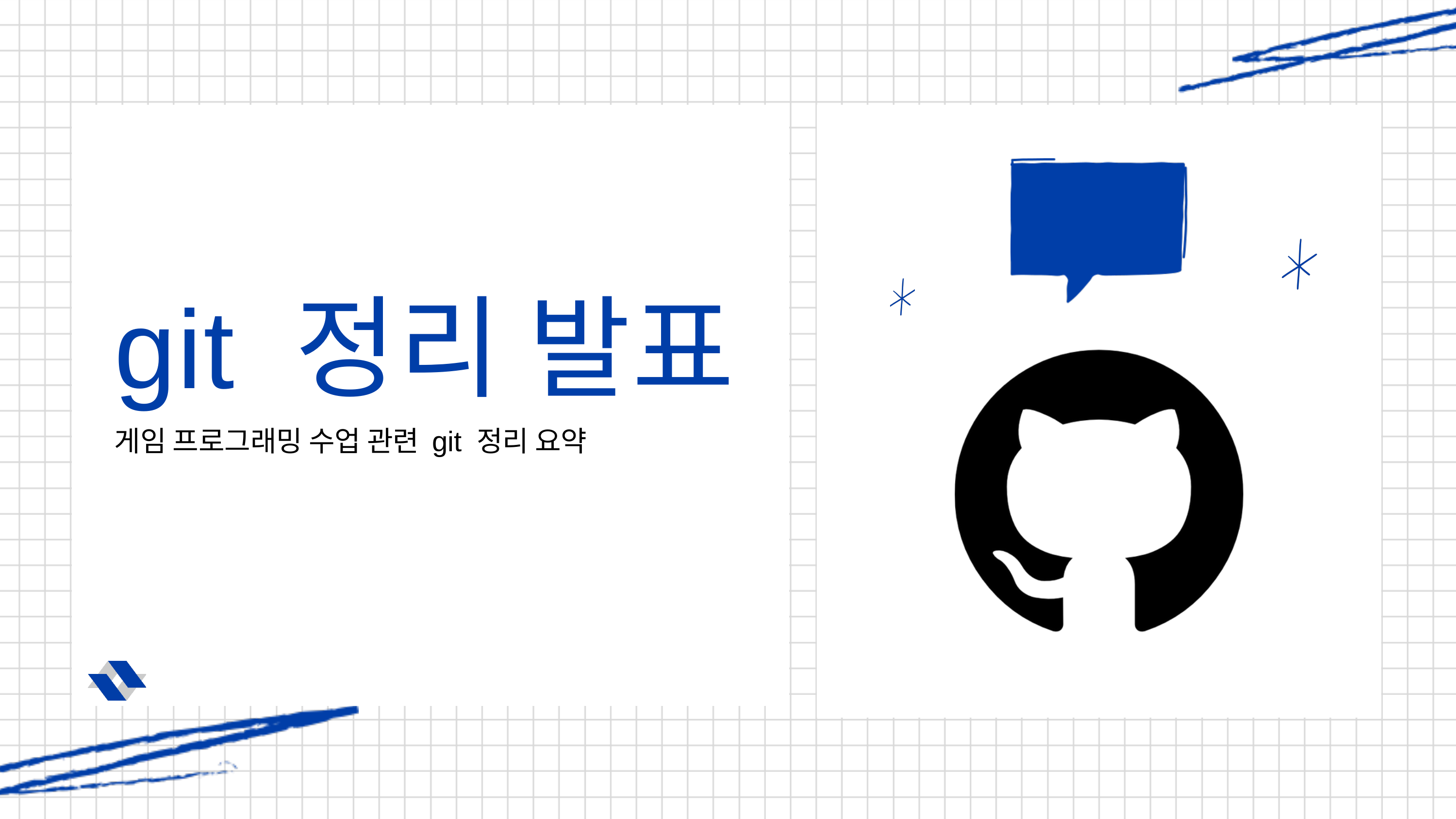

git 정리 발표
게임 프로그래밍 수업 관련 git 정리 요약